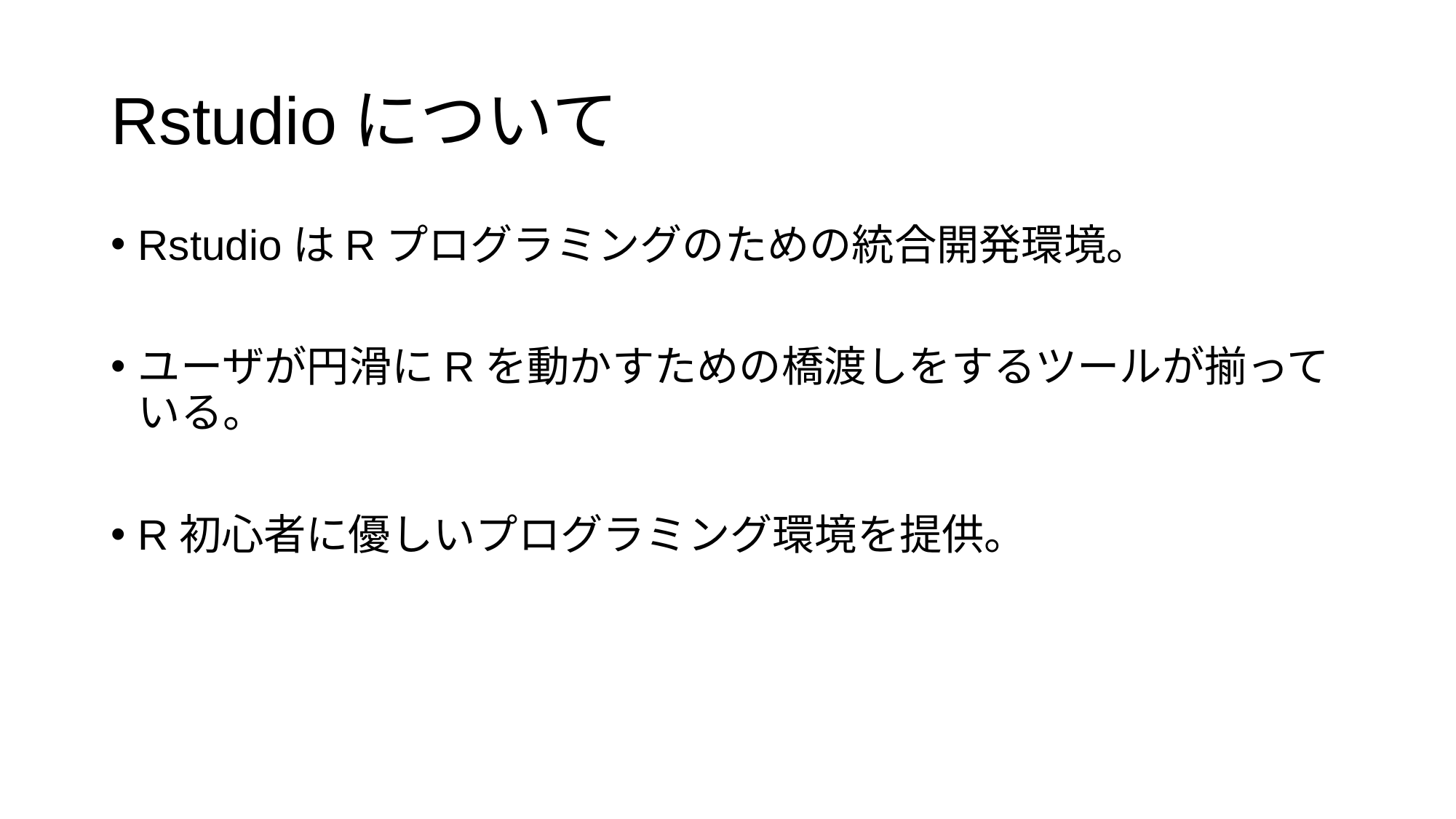

# Rstudioについて
RstudioはRプログラミングのための統合開発環境。

ユーザが円滑にRを動かすための橋渡しをするツールが揃っている。

R初心者に優しいプログラミング環境を提供。